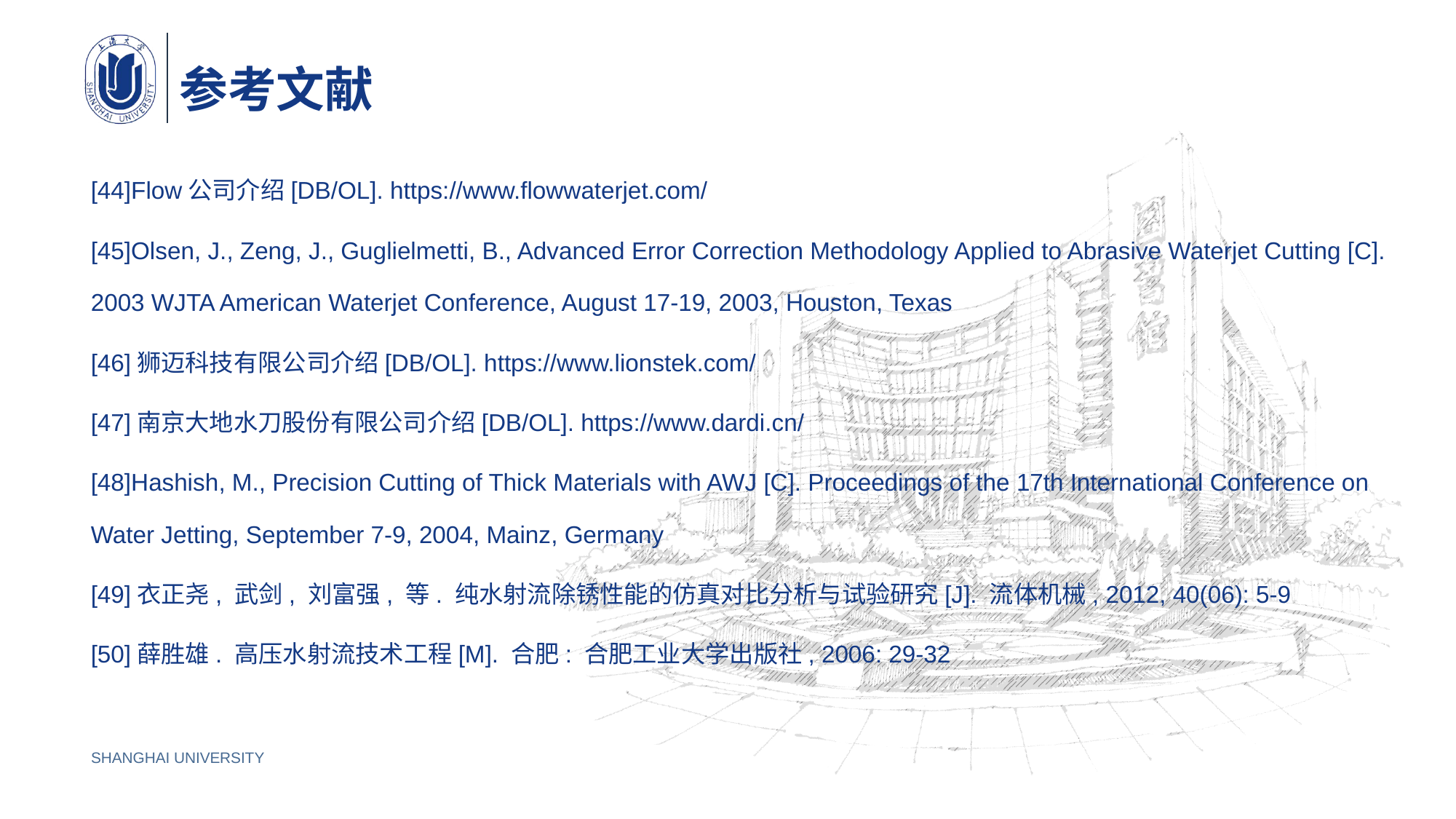

# 参考文献
[44]Flow公司介绍[DB/OL]. https://www.flowwaterjet.com/
[45]Olsen, J., Zeng, J., Guglielmetti, B., Advanced Error Correction Methodology Applied to Abrasive Waterjet Cutting [C]. 2003 WJTA American Waterjet Conference, August 17-19, 2003, Houston, Texas
[46]狮迈科技有限公司介绍[DB/OL]. https://www.lionstek.com/
[47]南京大地水刀股份有限公司介绍[DB/OL]. https://www.dardi.cn/
[48]Hashish, M., Precision Cutting of Thick Materials with AWJ [C]. Proceedings of the 17th International Conference on Water Jetting, September 7-9, 2004, Mainz, Germany
[49]衣正尧, 武剑, 刘富强, 等. 纯水射流除锈性能的仿真对比分析与试验研究[J]. 流体机械, 2012, 40(06): 5-9
[50]薛胜雄. 高压水射流技术工程[M]. 合肥: 合肥工业大学出版社, 2006: 29-32

SHANGHAI UNIVERSITY
40